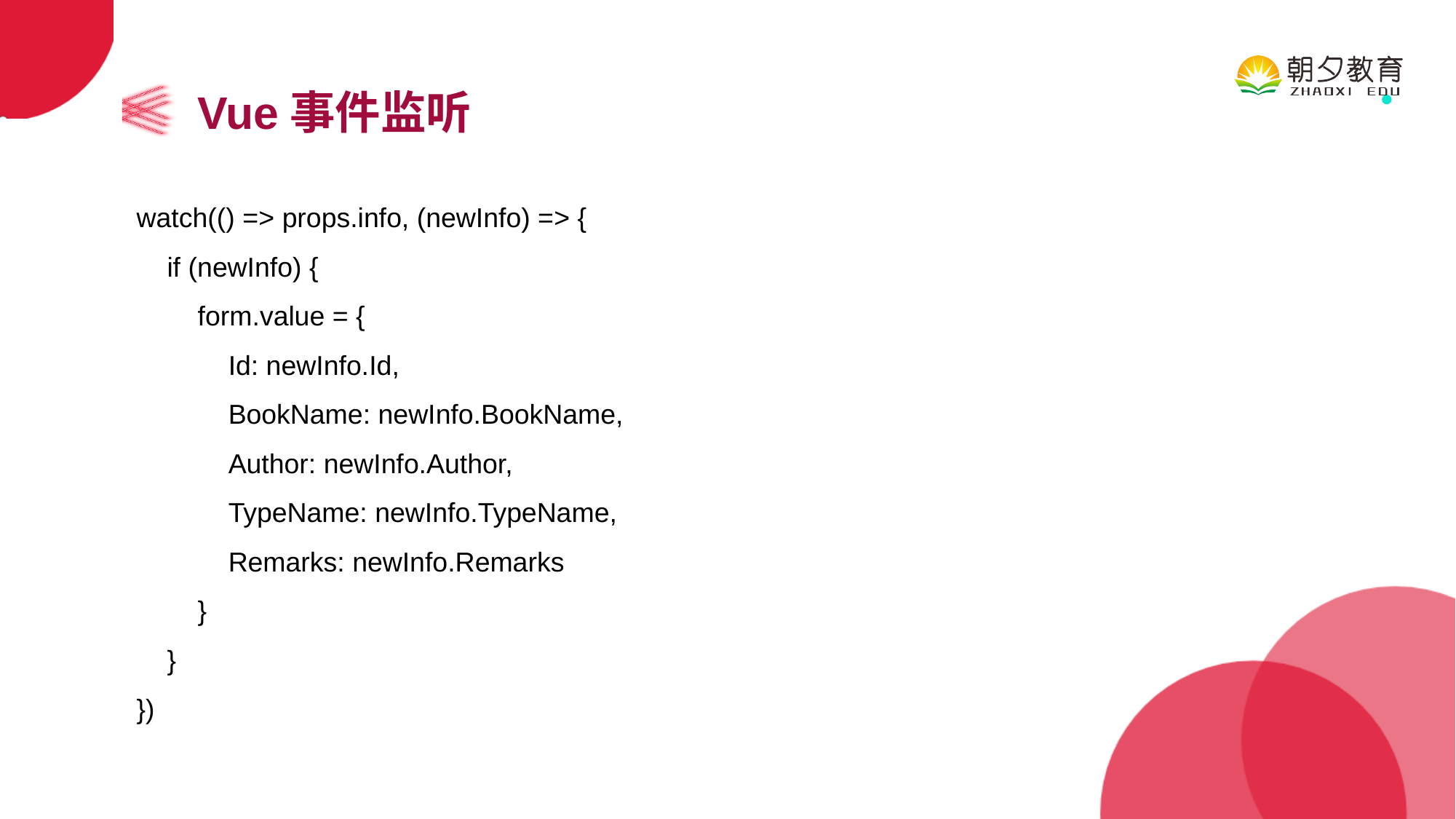

Vue事件监听
watch(() => props.info, (newInfo) => {
    if (newInfo) {
        form.value = {
            Id: newInfo.Id,
            BookName: newInfo.BookName,
            Author: newInfo.Author,
            TypeName: newInfo.TypeName,
            Remarks: newInfo.Remarks
        }
    }
})